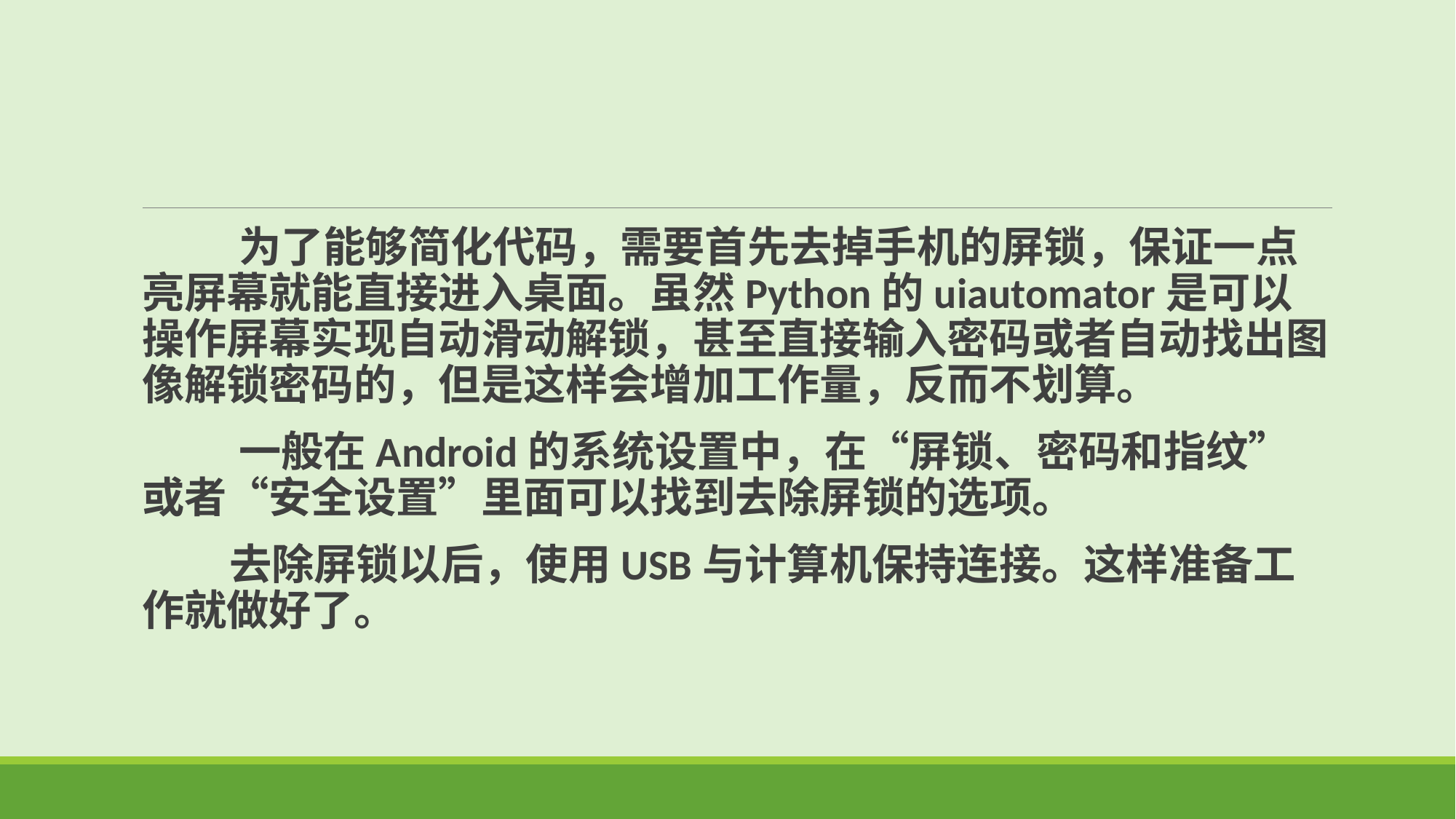

为了能够简化代码，需要首先去掉手机的屏锁，保证一点亮屏幕就能直接进入桌面。虽然Python的uiautomator是可以操作屏幕实现自动滑动解锁，甚至直接输入密码或者自动找出图像解锁密码的，但是这样会增加工作量，反而不划算。
         一般在Android的系统设置中，在“屏锁、密码和指纹”或者“安全设置”里面可以找到去除屏锁的选项。
        去除屏锁以后，使用USB与计算机保持连接。这样准备工作就做好了。